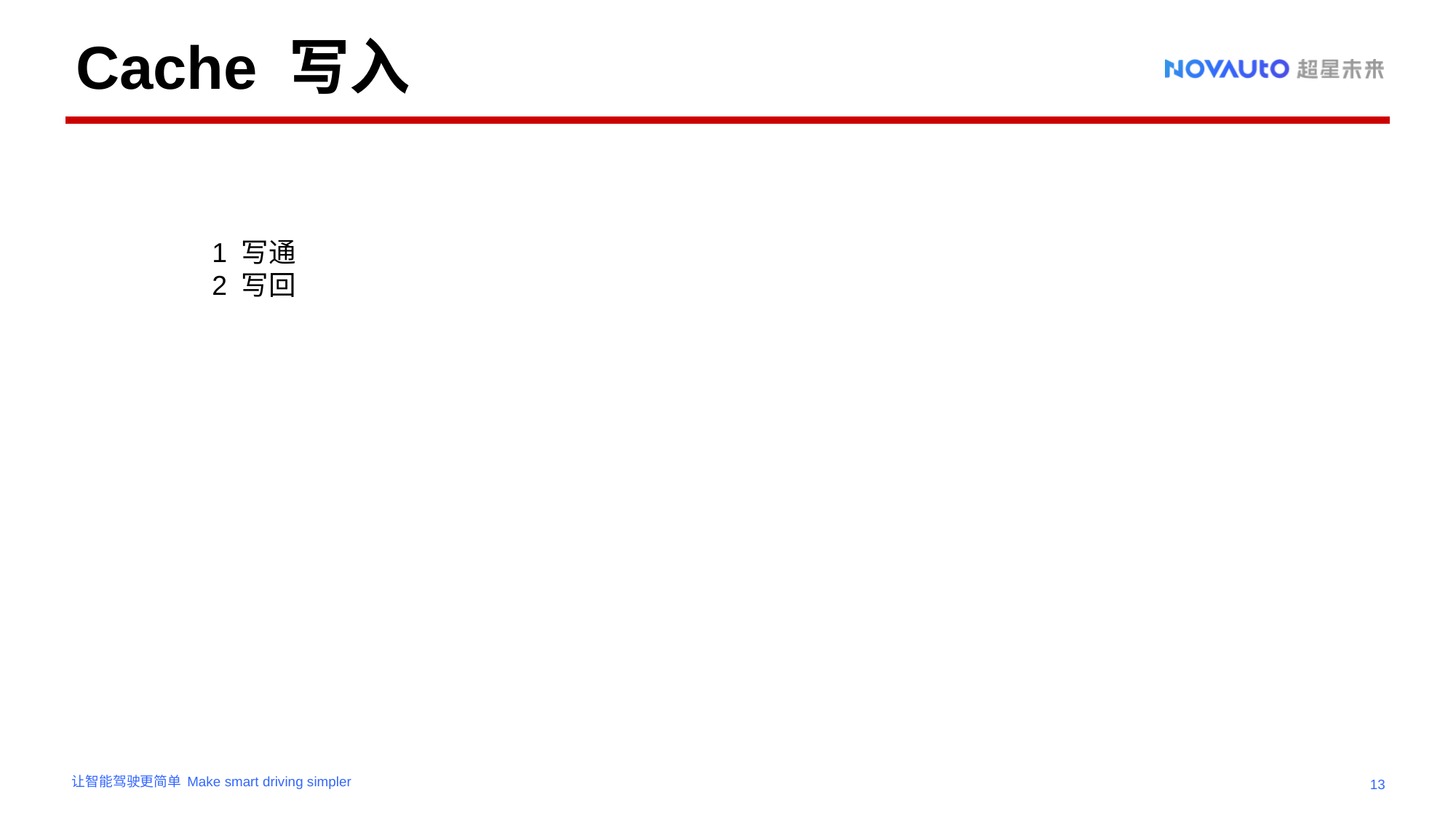

# Cache 写入
1 写通
2 写回